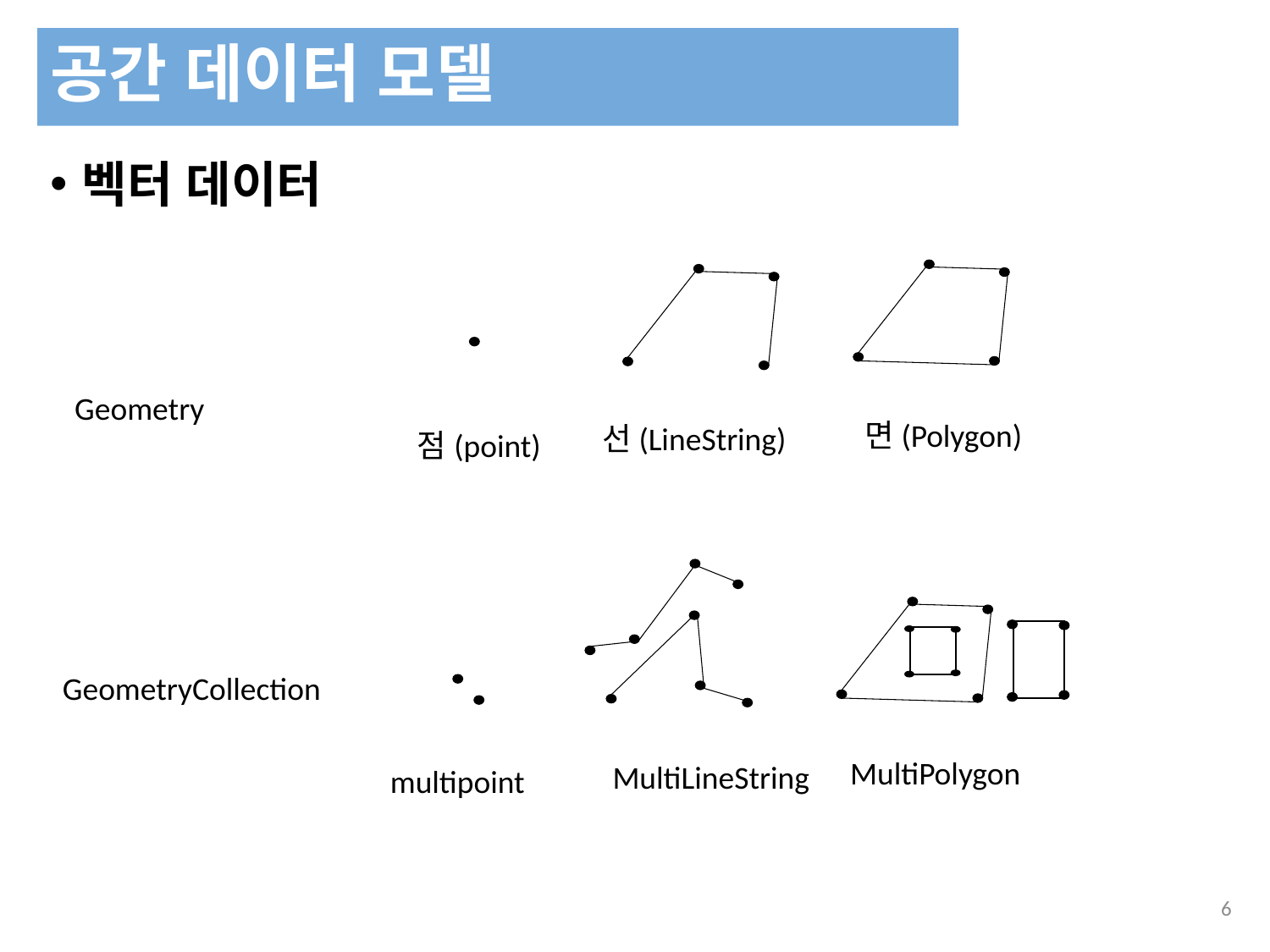

공간 데이터 모델
벡터 데이터

Geometry
면(Polygon)
선(LineString)
점(point)

GeometryCollection

MultiPolygon
MultiLineString
multipoint
6